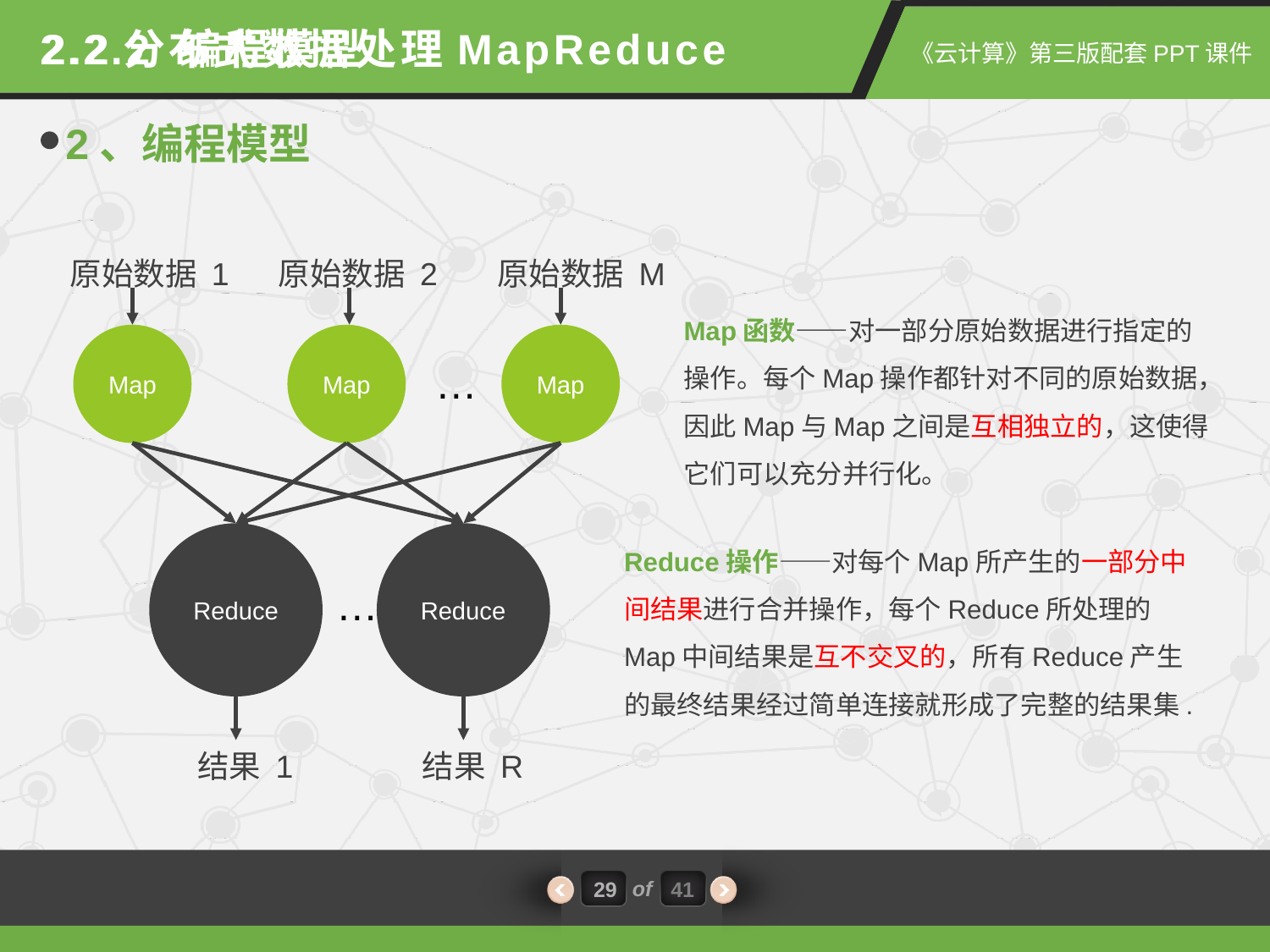

2.2.2 编程模型
2.2分布式数据处理MapReduce
2、编程模型

原始数据 1
原始数据 2
原始数据 M
Map
Map
Map
…
Reduce
Reduce
…
结果 1
结果 R
Map函数——对一部分原始数据进行指定的操作。每个Map操作都针对不同的原始数据，因此Map与Map之间是互相独立的，这使得它们可以充分并行化。
Reduce操作——对每个Map所产生的一部分中间结果进行合并操作，每个Reduce所处理的Map中间结果是互不交叉的，所有Reduce产生的最终结果经过简单连接就形成了完整的结果集.
29